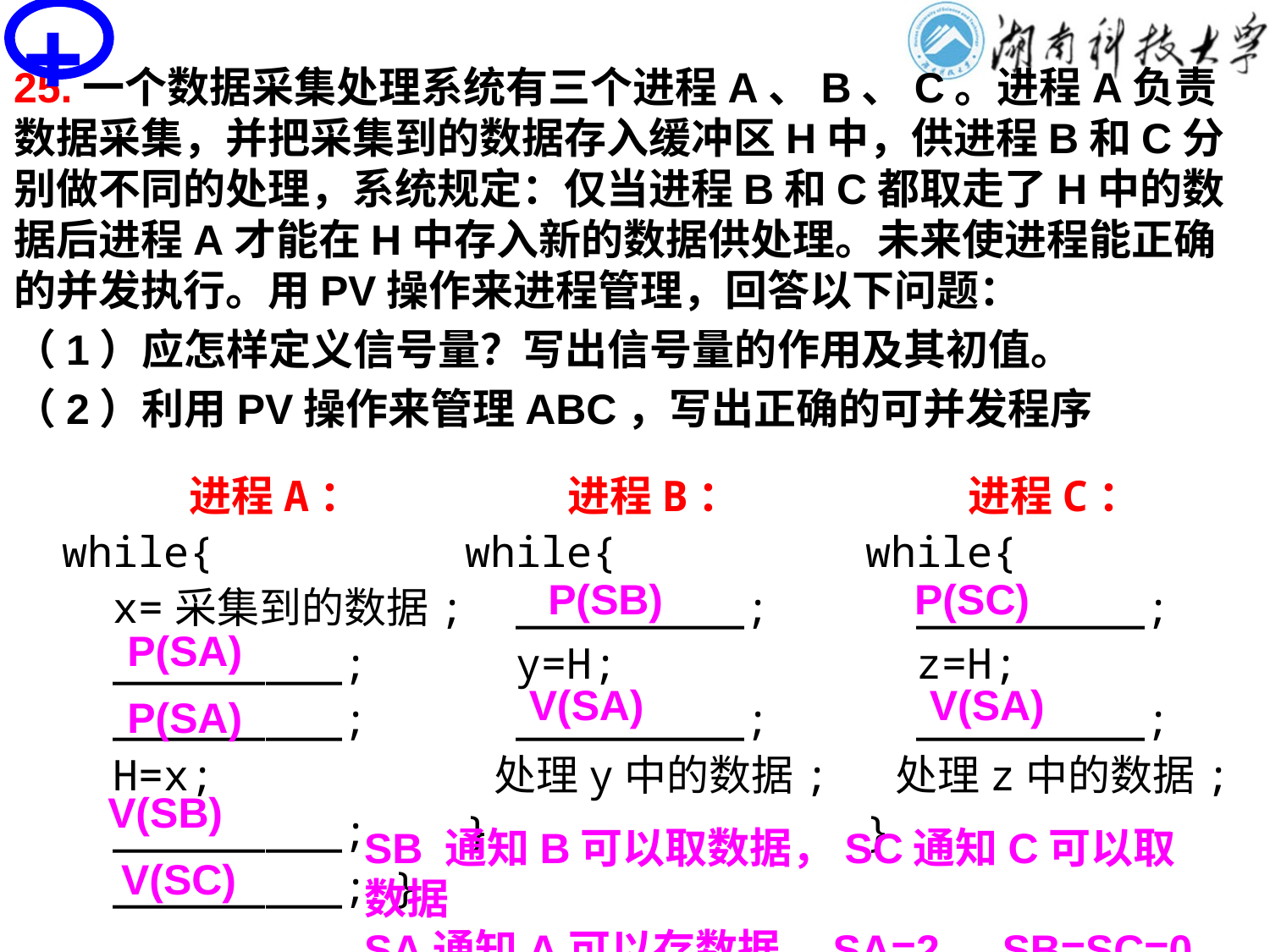

+

# PV操作思考题
25.一个数据采集处理系统有三个进程A、B、C。进程A负责数据采集，并把采集到的数据存入缓冲区H中，供进程B和C分别做不同的处理，系统规定：仅当进程B和C都取走了H中的数据后进程A才能在H中存入新的数据供处理。未来使进程能正确的并发执行。用PV操作来进程管理，回答以下问题：
（1）应怎样定义信号量？写出信号量的作用及其初值。
（2）利用PV操作来管理ABC，写出正确的可并发程序
进程A：
while{
  x=采集到的数据;
  _________;
  _________;
  H=x;
  _________;
  _________; }
进程B：
while{
  _________;
  y=H;
  _________;
  处理y中的数据; }
进程C：
while{
  _________;
  z=H;
  _________;
  处理z中的数据; }
P(SB)
P(SC)
P(SA)
V(SA)
V(SA)
P(SA)
V(SB)
SB 通知B可以取数据，SC通知C可以取数据
SA通知A可以存数据，SA=2，SB=SC=0
V(SC)